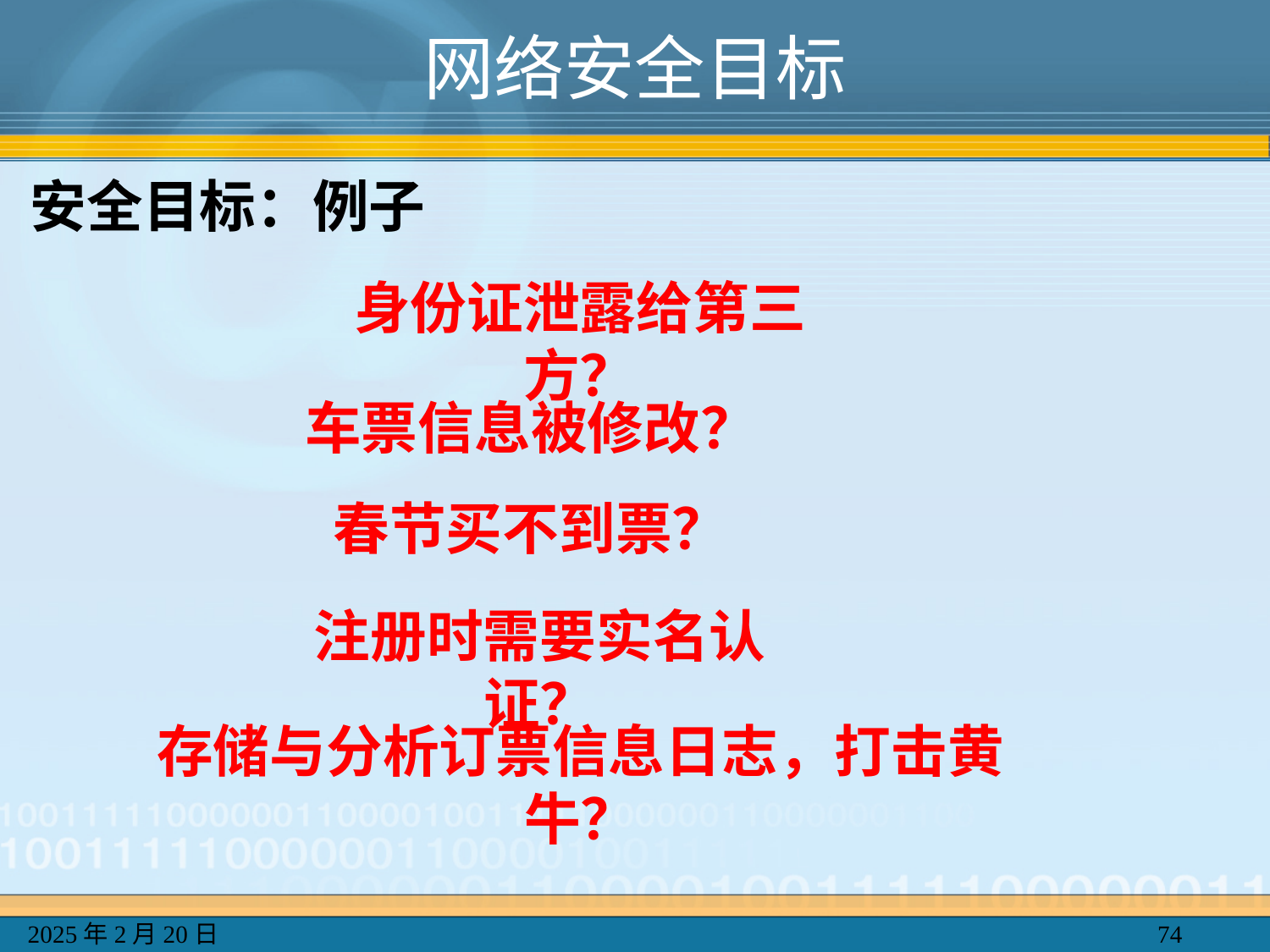

# 网络安全目标
安全目标：例子
身份证泄露给第三方？
车票信息被修改？
春节买不到票？
注册时需要实名认证？
存储与分析订票信息日志，打击黄牛？
2025年2月20日
74